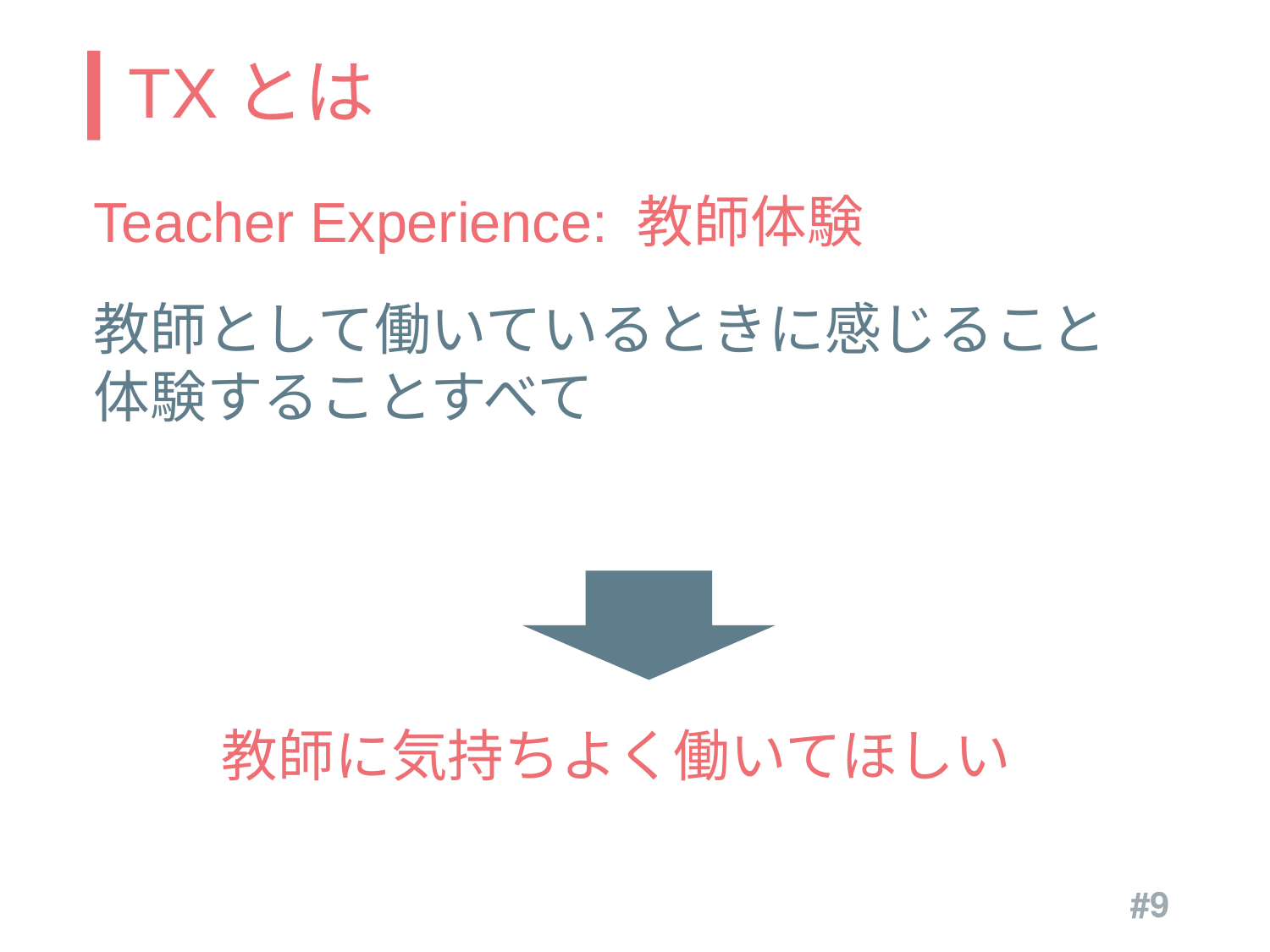

# TXとは
Teacher Experience: 教師体験
教師として働いているときに感じること
体験することすべて

教師に気持ちよく働いてほしい
#9